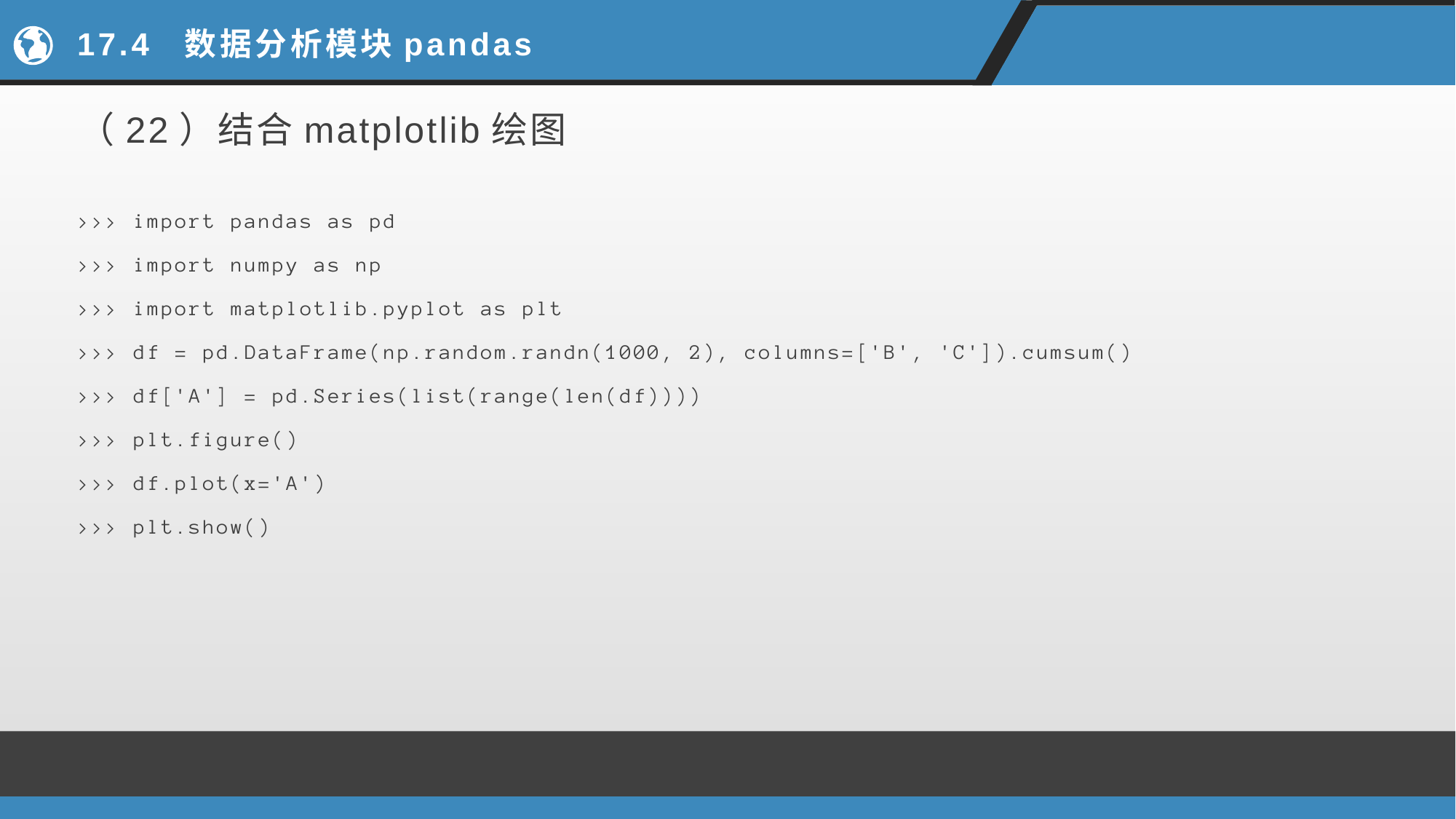

# 17.4  数据分析模块pandas

（22）结合matplotlib绘图

>>> import pandas as pd
>>> import numpy as np
>>> import matplotlib.pyplot as plt
>>> df = pd.DataFrame(np.random.randn(1000, 2), columns=['B', 'C']).cumsum()
>>> df['A'] = pd.Series(list(range(len(df))))
>>> plt.figure()
>>> df.plot(x='A')
>>> plt.show()